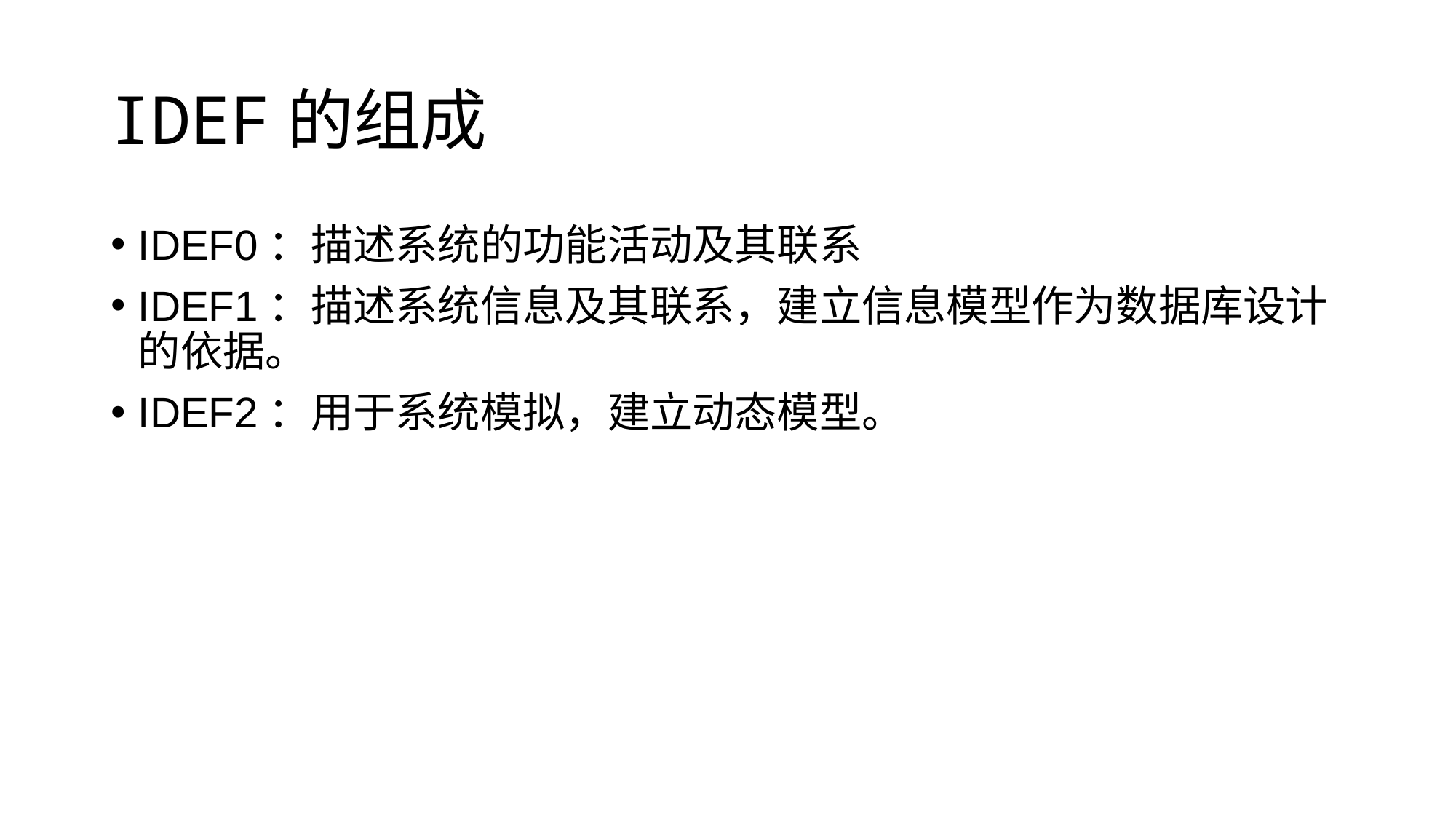

# IDEF的组成
IDEF0：描述系统的功能活动及其联系
IDEF1：描述系统信息及其联系，建立信息模型作为数据库设计的依据。
IDEF2：用于系统模拟，建立动态模型。